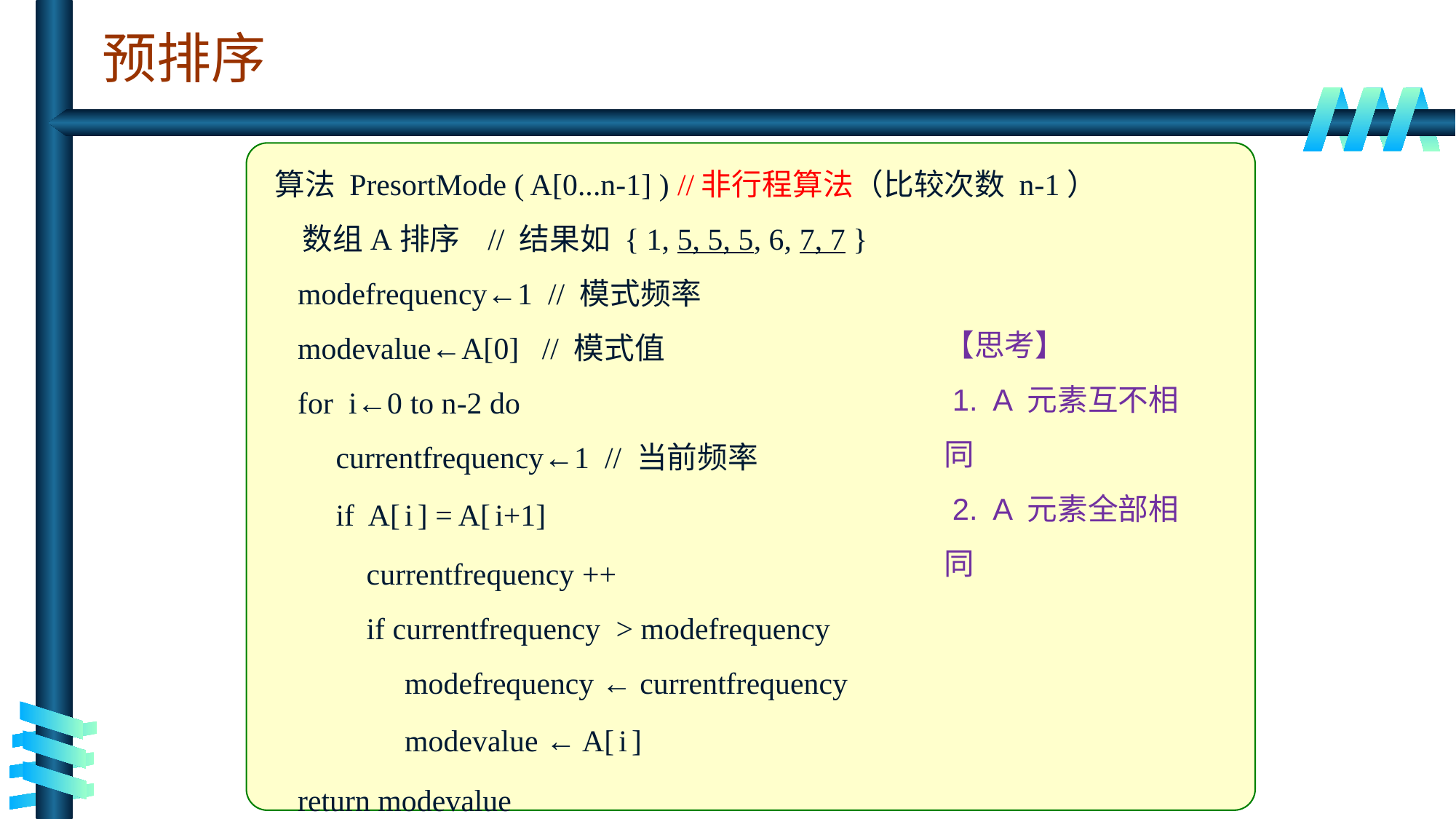

预排序
算法 PresortMode ( A[0...n-1] ) //非行程算法（比较次数 n-1）
   数组A排序   // 结果如 { 1, 5, 5, 5, 6, 7, 7 }
   modefrequency←1  // 模式频率
   modevalue←A[0]   // 模式值
   for  i←0 to n-2 do
        currentfrequency←1  // 当前频率
        if  A[ i ] = A[ i+1]
            currentfrequency ++
            if currentfrequency  > modefrequency
                 modefrequency ← currentfrequency
                 modevalue ← A[ i ]
   return modevalue

【思考】
 1.  A 元素互不相同
 2.  A 元素全部相同